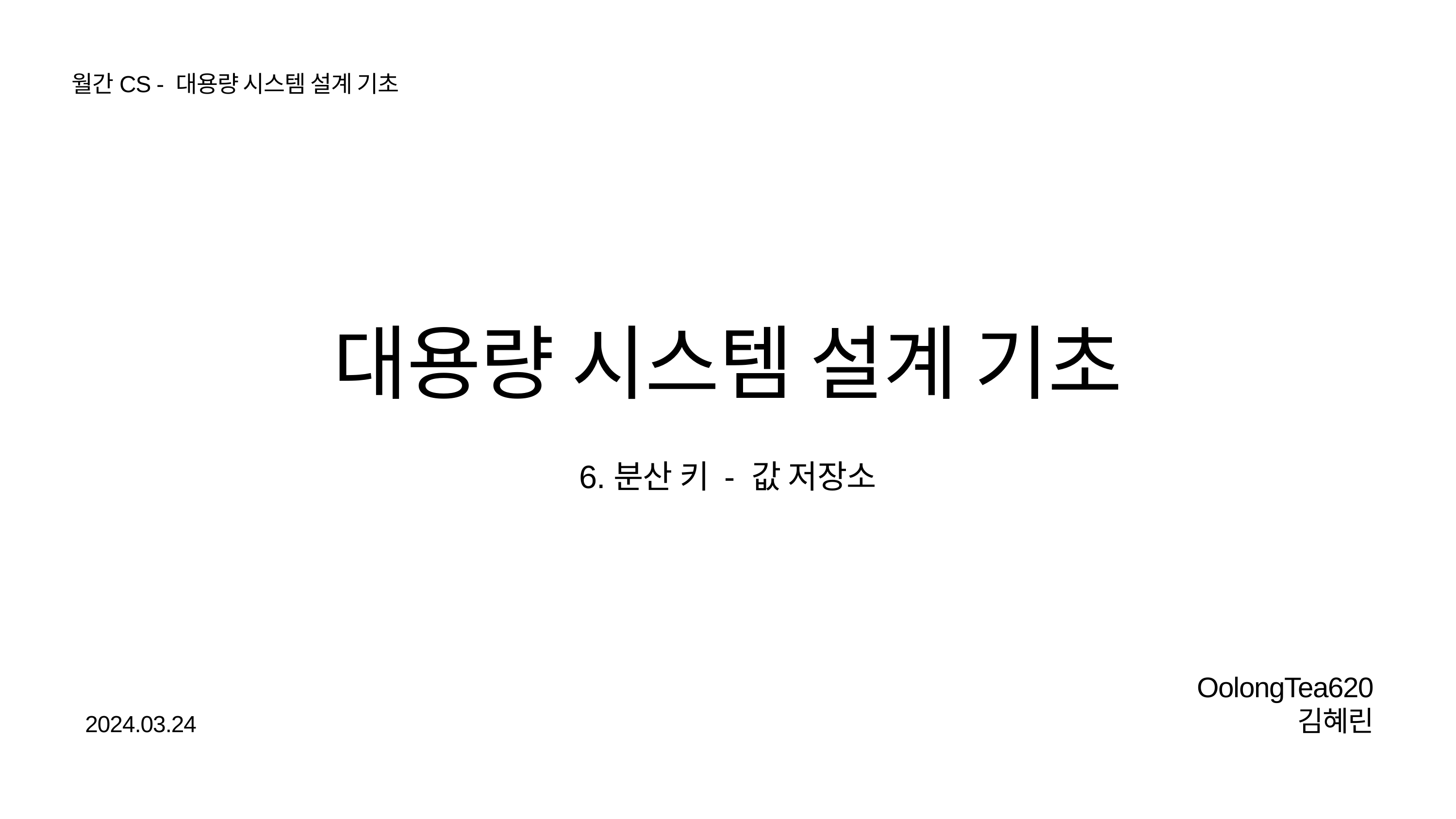

월간CS - 대용량 시스템 설계 기초
대용량 시스템 설계 기초
6.분산 키 - 값 저장소
OolongTea620
김혜린
2024.03.24